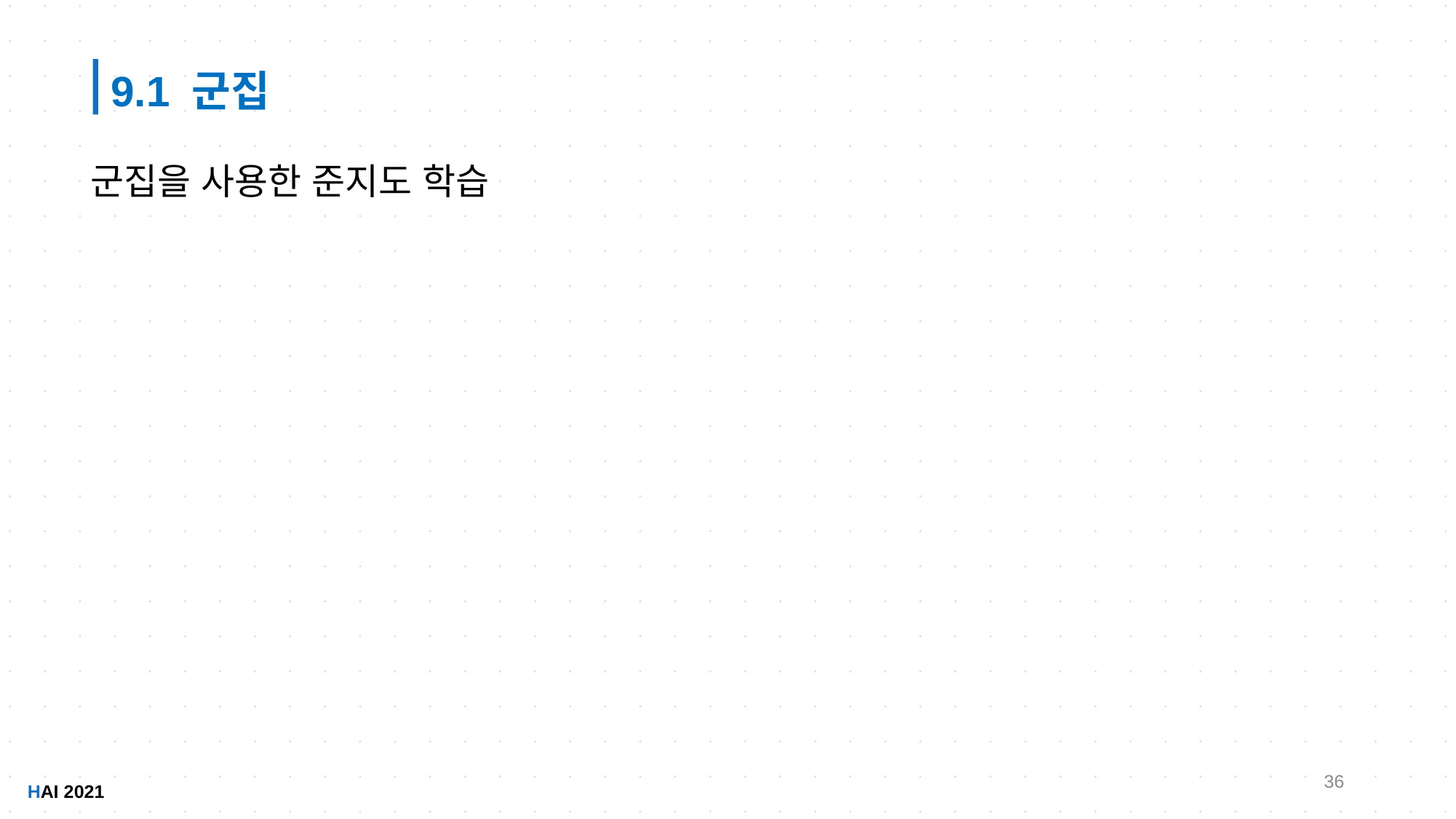

9.1 군집
군집을 사용한 준지도 학습
36
HAI 2021